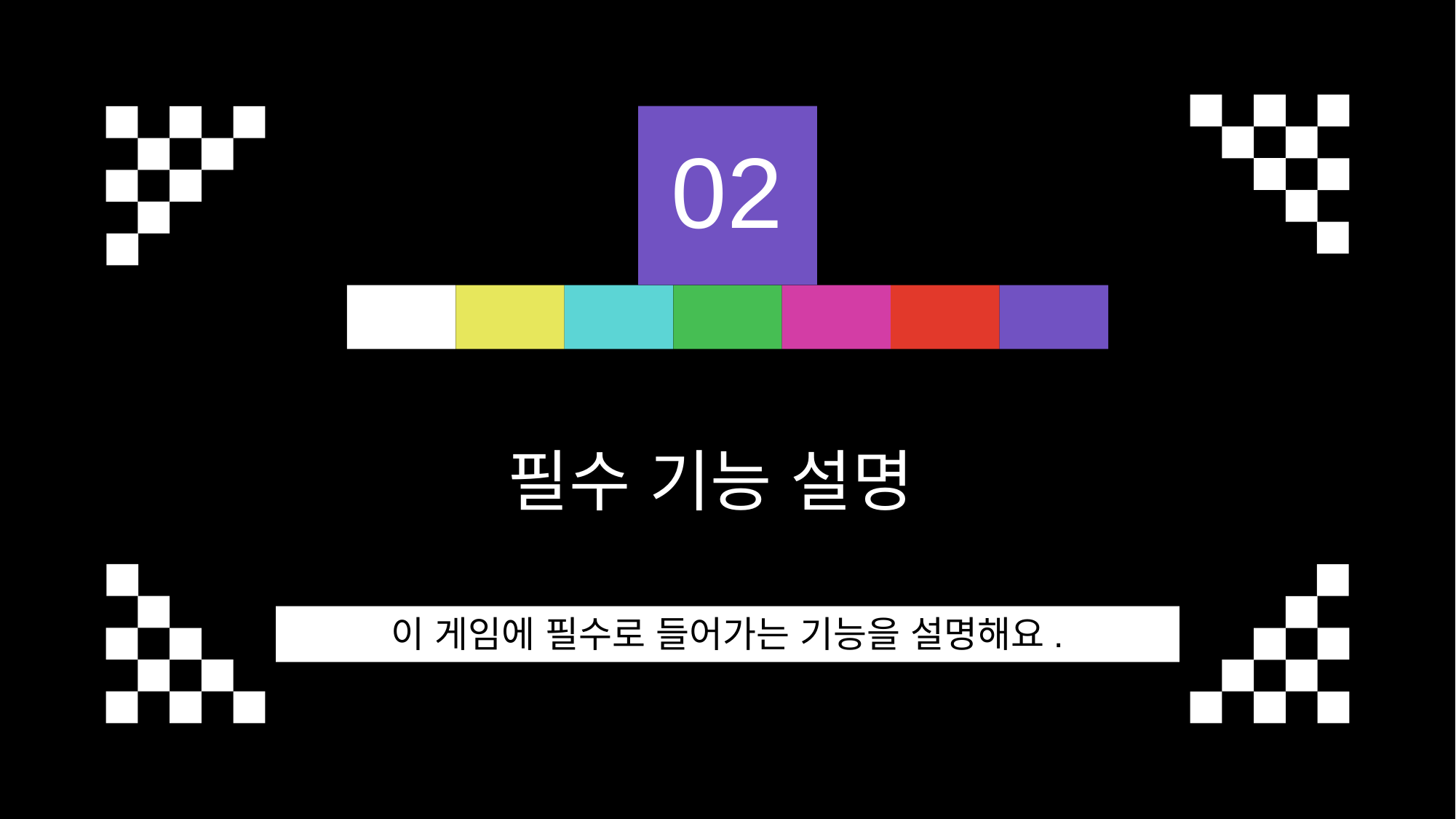

02
필수 기능 설명
이 게임에 필수로 들어가는 기능을 설명해요.